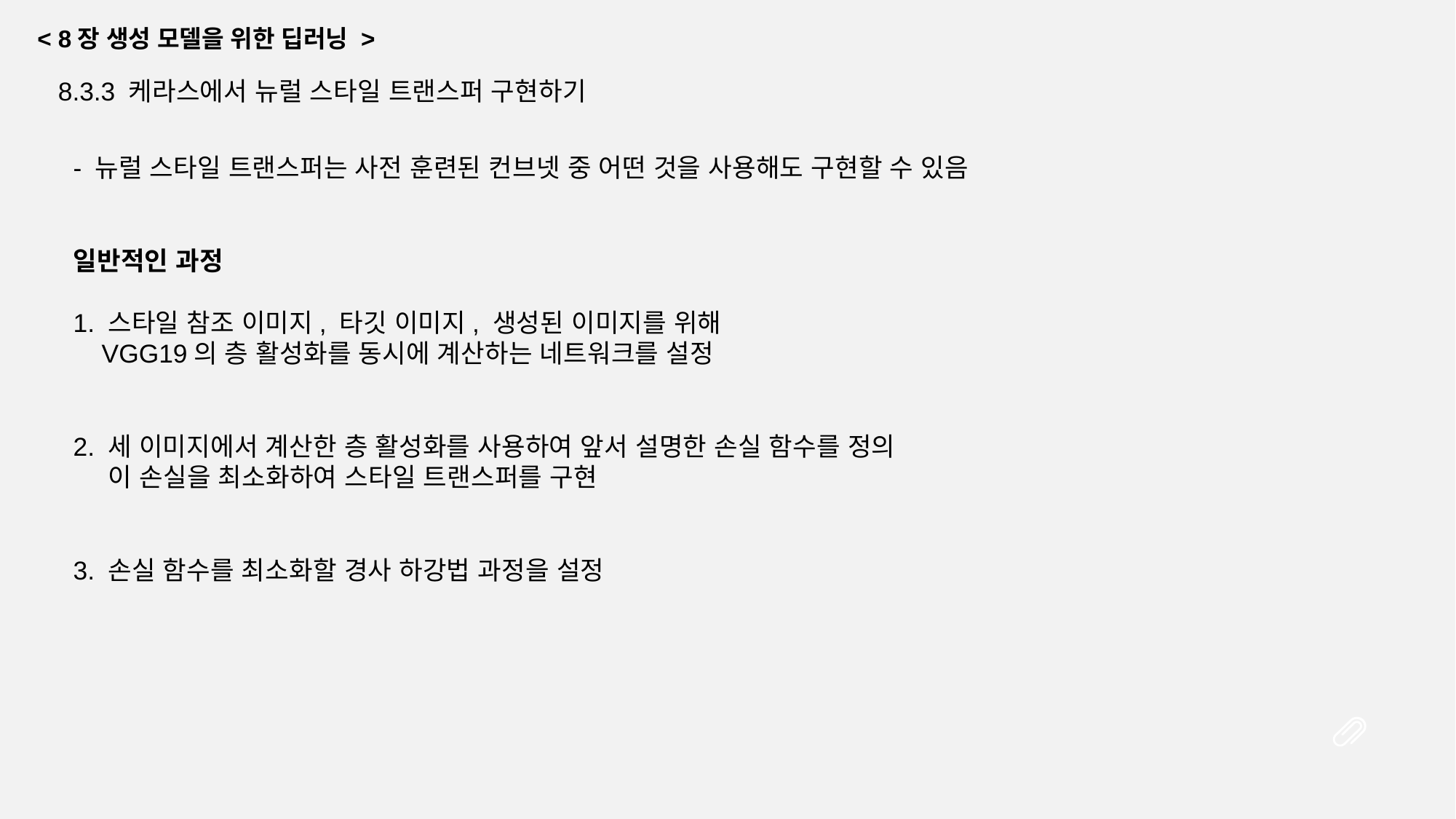

< 8장 생성 모델을 위한 딥러닝 >
8.3.3 케라스에서 뉴럴 스타일 트랜스퍼 구현하기
- 뉴럴 스타일 트랜스퍼는 사전 훈련된 컨브넷 중 어떤 것을 사용해도 구현할 수 있음

일반적인 과정

1. 스타일 참조 이미지, 타깃 이미지, 생성된 이미지를 위해
    VGG19의 층 활성화를 동시에 계산하는 네트워크를 설정

2. 세 이미지에서 계산한 층 활성화를 사용하여 앞서 설명한 손실 함수를 정의
    이 손실을 최소화하여 스타일 트랜스퍼를 구현

3. 손실 함수를 최소화할 경사 하강법 과정을 설정